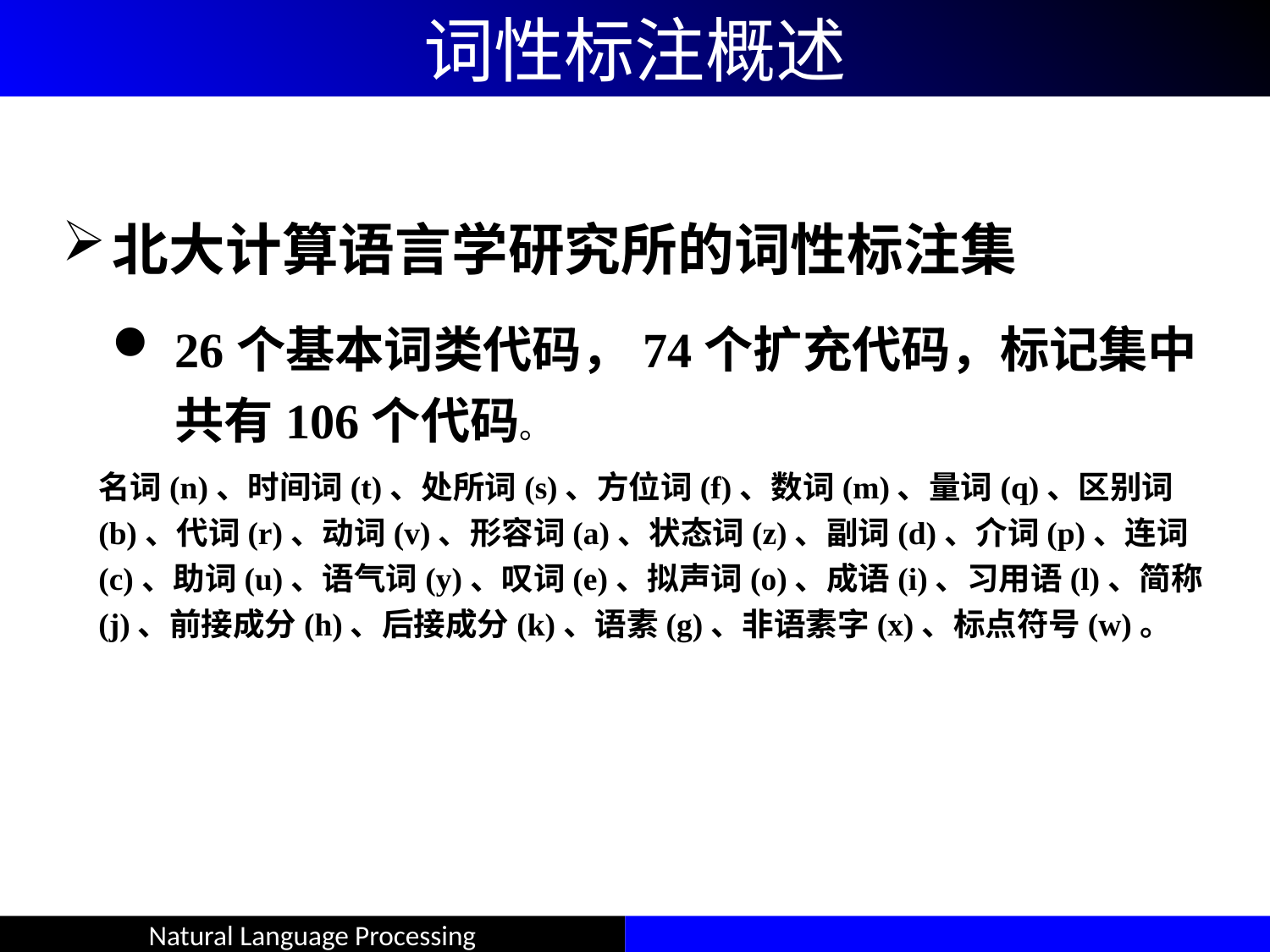

# 词性标注概述
北大计算语言学研究所的词性标注集
26个基本词类代码，74个扩充代码，标记集中共有106个代码。
名词(n)、时间词(t)、处所词(s)、方位词(f)、数词(m)、量词(q)、区别词(b)、代词(r)、动词(v)、形容词(a)、状态词(z)、副词(d)、介词(p)、连词(c)、助词(u)、语气词(y)、叹词(e)、拟声词(o)、成语(i)、习用语(l)、简称(j)、前接成分(h)、后接成分(k)、语素(g)、非语素字(x)、标点符号(w)。